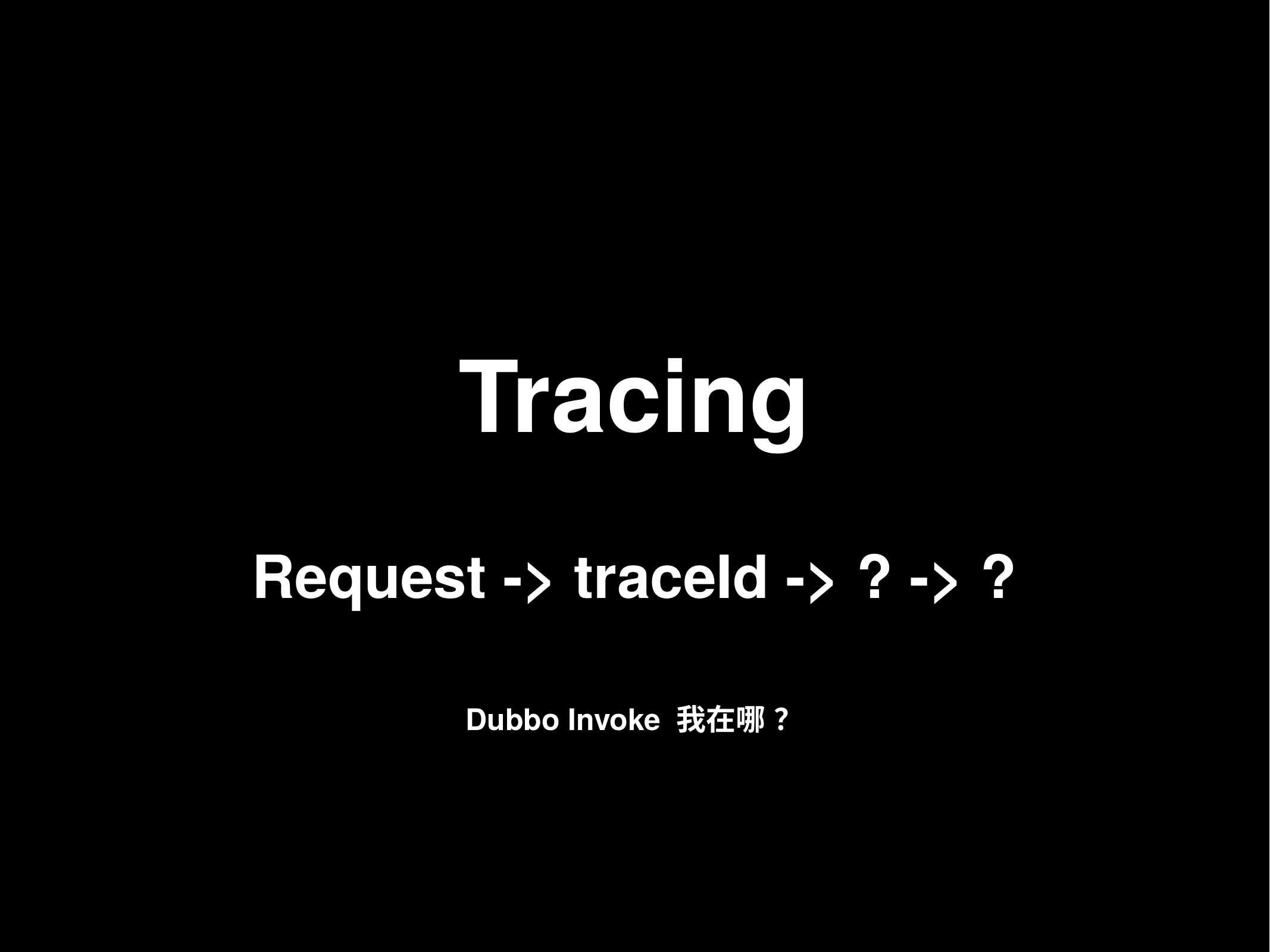

Tracing
Request -> traceId -> ? -> ?
Dubbo Invoke 我在哪 ？